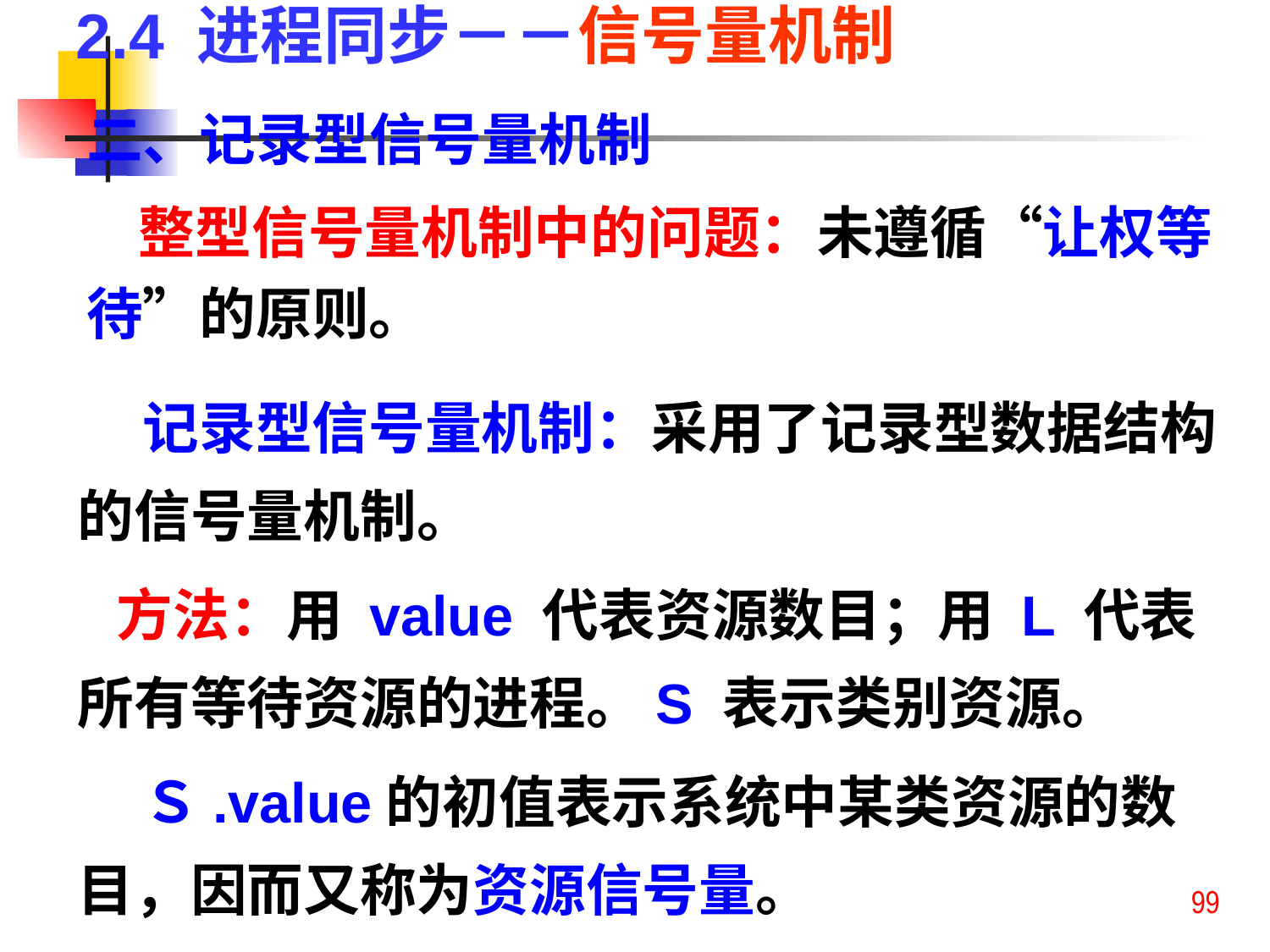

2.4 进程同步－－信号量机制
二、记录型信号量机制
   整型信号量机制中的问题：未遵循“让权等待”的原则。
    记录型信号量机制：采用了记录型数据结构的信号量机制。
  方法：用 value 代表资源数目；用 L 代表所有等待资源的进程。S 表示类别资源。
    Ｓ.value的初值表示系统中某类资源的数目，因而又称为资源信号量。
99